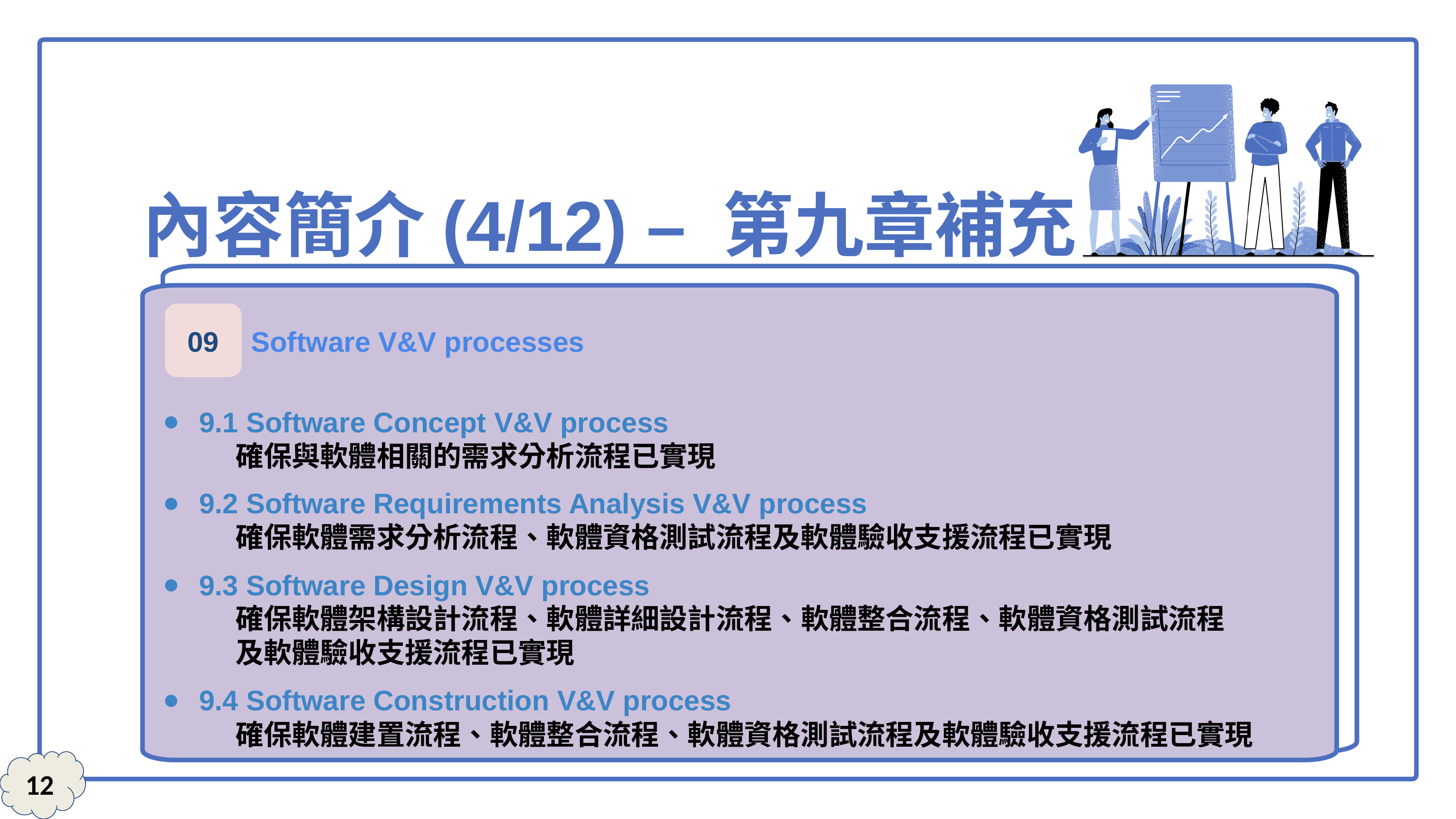

內容簡介(4/12) – 第九章補充

9.1 Software Concept V&V process
	確保與軟體相關的需求分析流程已實現
9.2 Software Requirements Analysis V&V process
	確保軟體需求分析流程、軟體資格測試流程及軟體驗收支援流程已實現
9.3 Software Design V&V process
	確保軟體架構設計流程、軟體詳細設計流程、軟體整合流程、軟體資格測試流程
	及軟體驗收支援流程已實現
9.4 Software Construction V&V process
	確保軟體建置流程、軟體整合流程、軟體資格測試流程及軟體驗收支援流程已實現

09
Software V&V processes
12